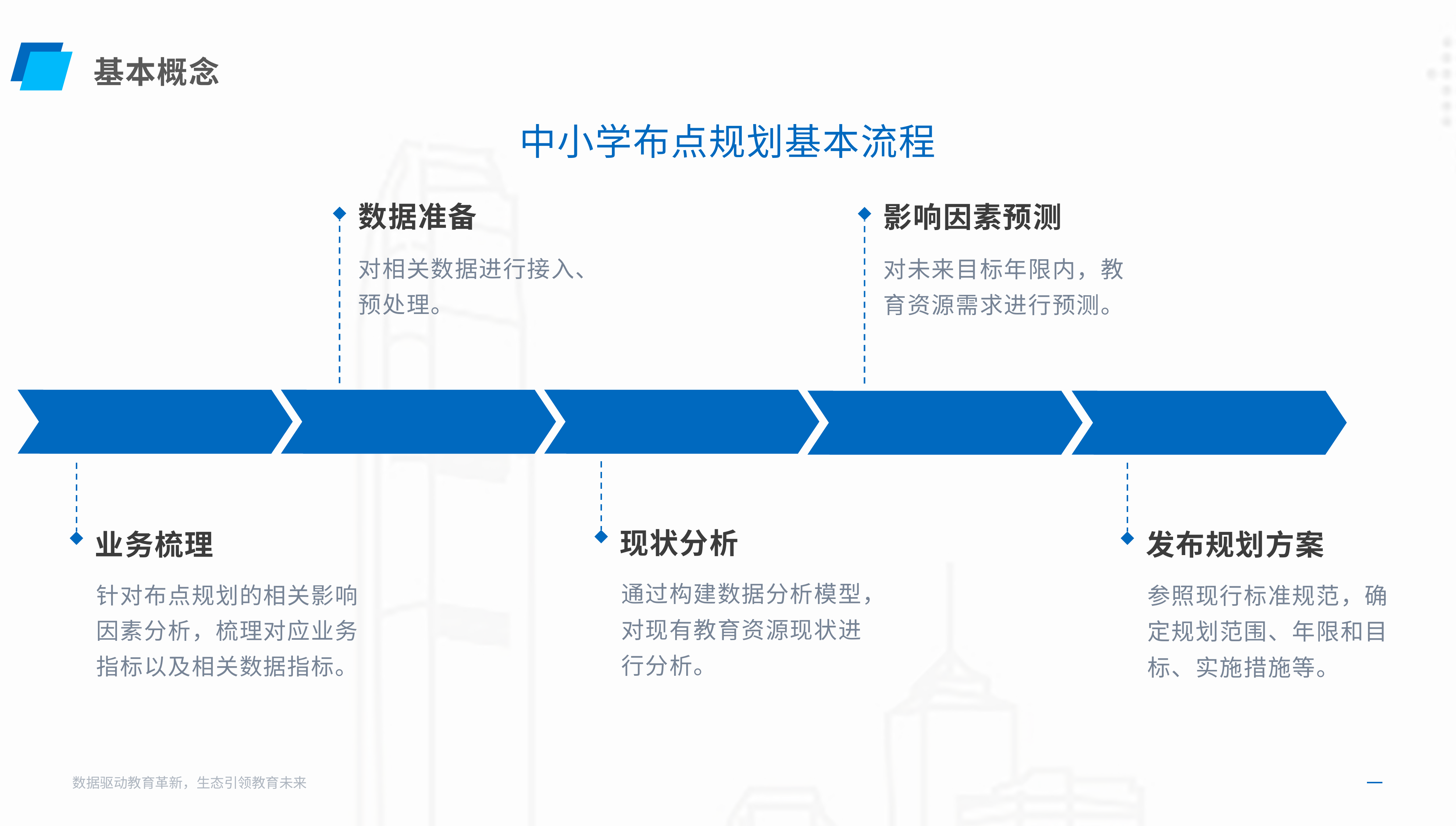

基本概念
中小学布点规划基本流程
数据准备
影响因素预测
对相关数据进行接入、预处理。
对未来目标年限内，教育资源需求进行预测。

现状分析
业务梳理
发布规划方案
通过构建数据分析模型，对现有教育资源现状进行分析。
针对布点规划的相关影响因素分析，梳理对应业务指标以及相关数据指标。
参照现行标准规范，确定规划范围、年限和目标、实施措施等。